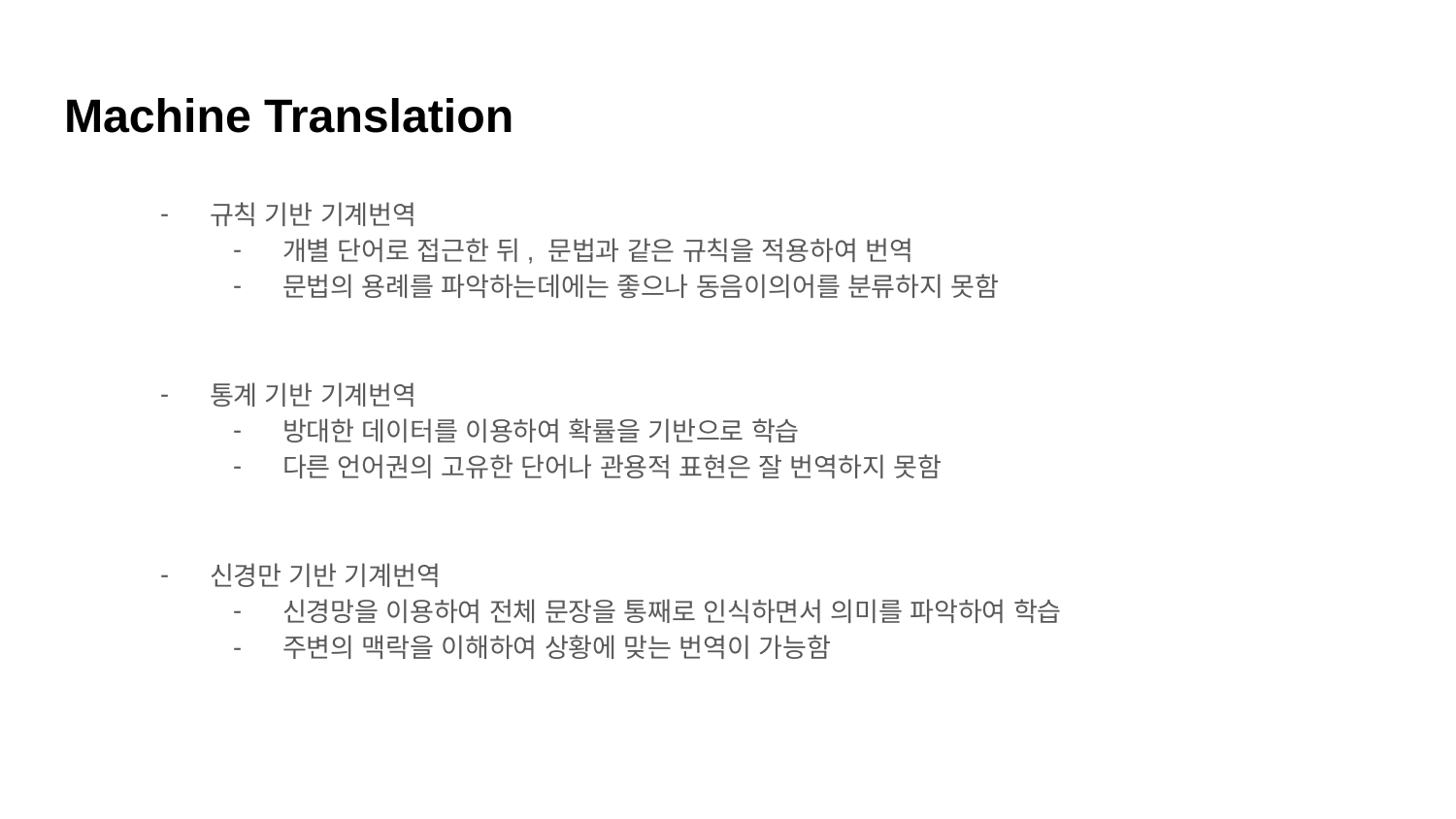

# Machine Translation
규칙 기반 기계번역
개별 단어로 접근한 뒤, 문법과 같은 규칙을 적용하여 번역
문법의 용례를 파악하는데에는 좋으나 동음이의어를 분류하지 못함
통계 기반 기계번역
방대한 데이터를 이용하여 확률을 기반으로 학습
다른 언어권의 고유한 단어나 관용적 표현은 잘 번역하지 못함
신경만 기반 기계번역
신경망을 이용하여 전체 문장을 통째로 인식하면서 의미를 파악하여 학습
주변의 맥락을 이해하여 상황에 맞는 번역이 가능함